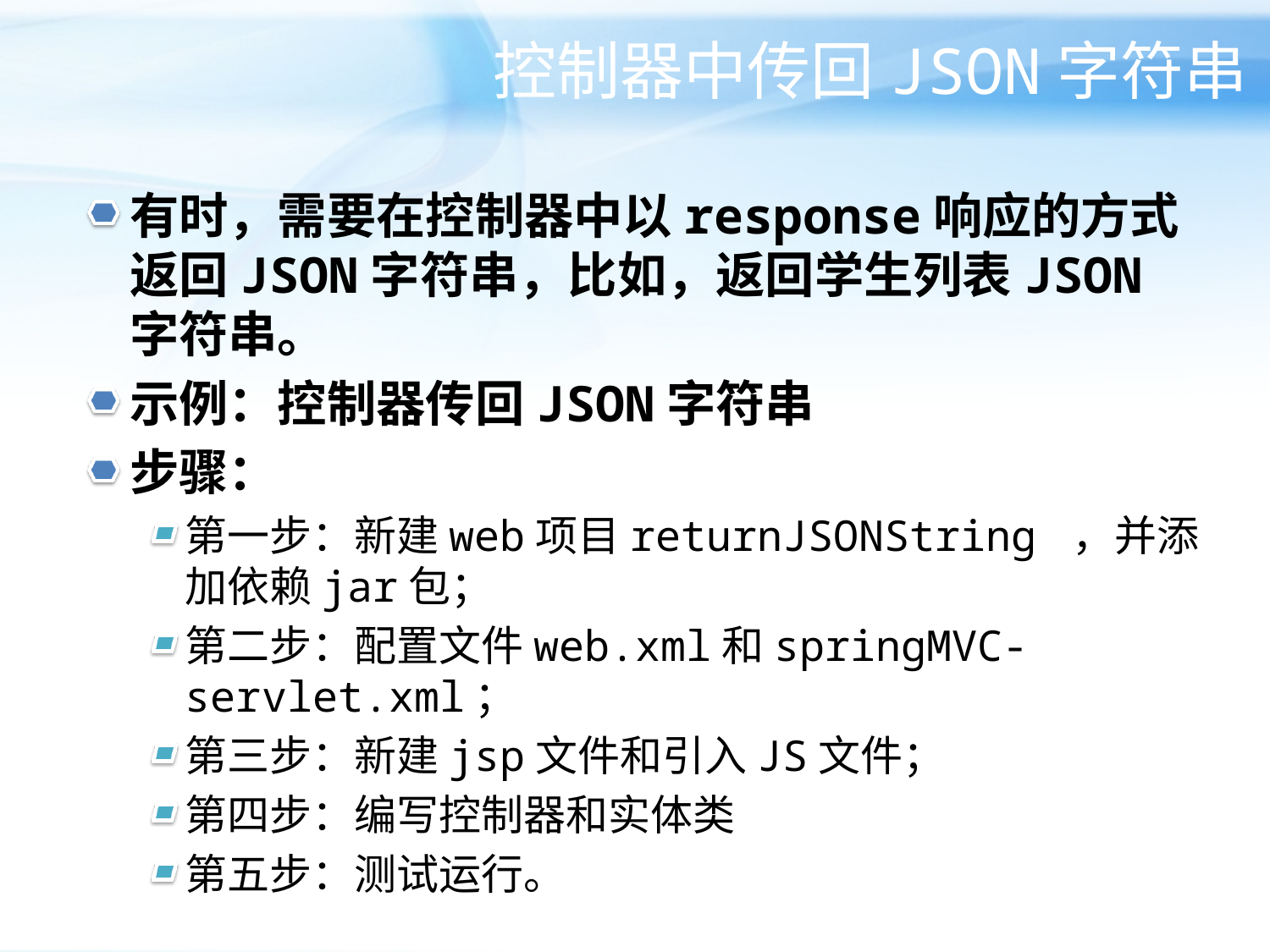

# 控制器中传回JSON字符串
有时，需要在控制器中以response响应的方式返回JSON字符串，比如，返回学生列表JSON字符串。
示例：控制器传回JSON字符串
步骤：
第一步：新建web项目returnJSONString ，并添加依赖jar包；
第二步：配置文件web.xml和springMVC-servlet.xml；
第三步：新建jsp文件和引入JS文件；
第四步：编写控制器和实体类
第五步：测试运行。